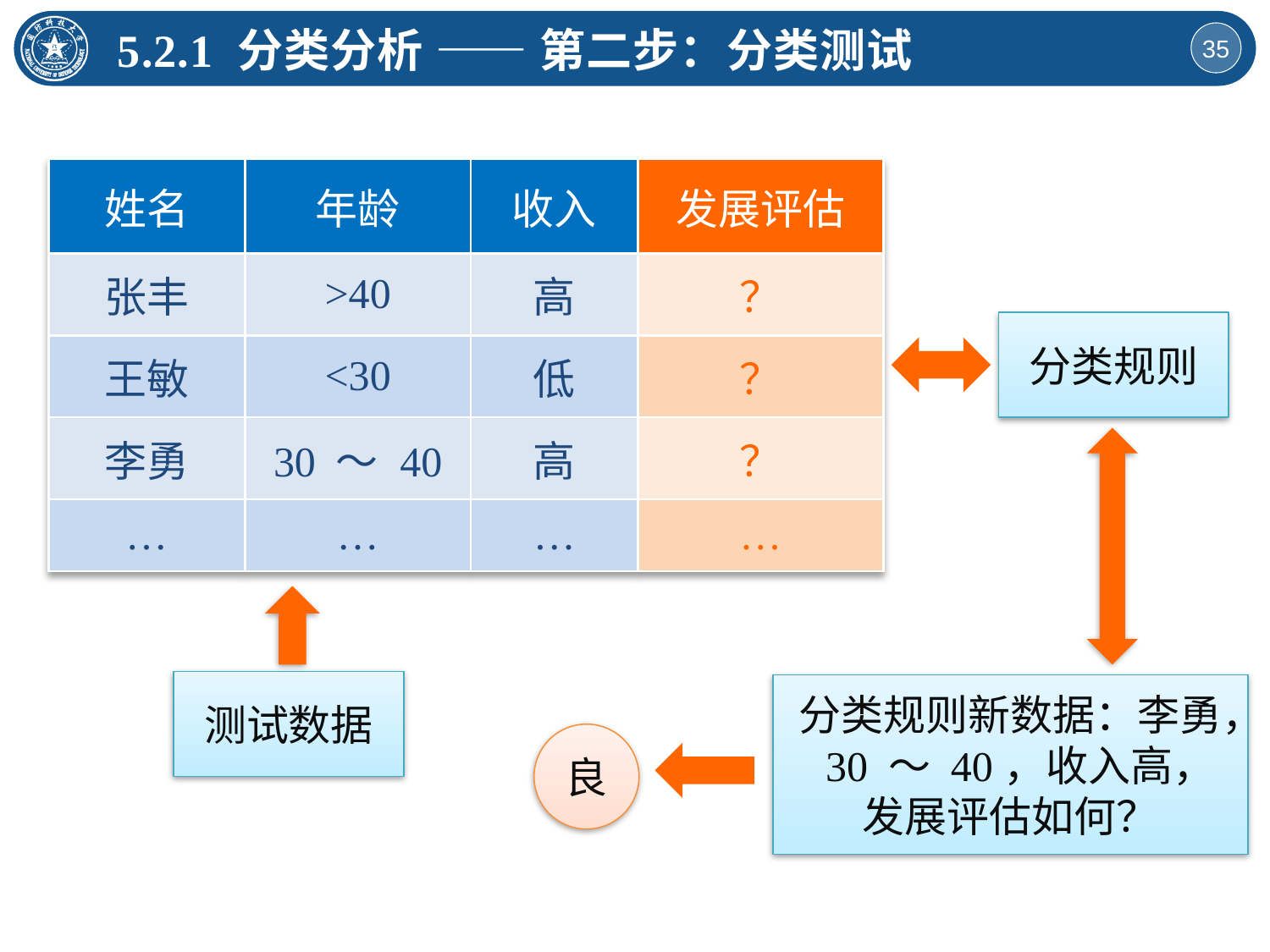

5.2.1 分类分析 —— 第二步：分类测试
| 姓名 | 年龄 | 收入 | 发展评估 |
| --- | --- | --- | --- |
| 张丰 | >40 | 高 | ？ |
| 王敏 | <30 | 低 | ？ |
| 李勇 | 30 ～ 40 | 高 | ？ |
| … | … | … | … |
分类规则

测试数据
分类规则新数据：李勇， 30 ～ 40，收入高，
发展评估如何？
良